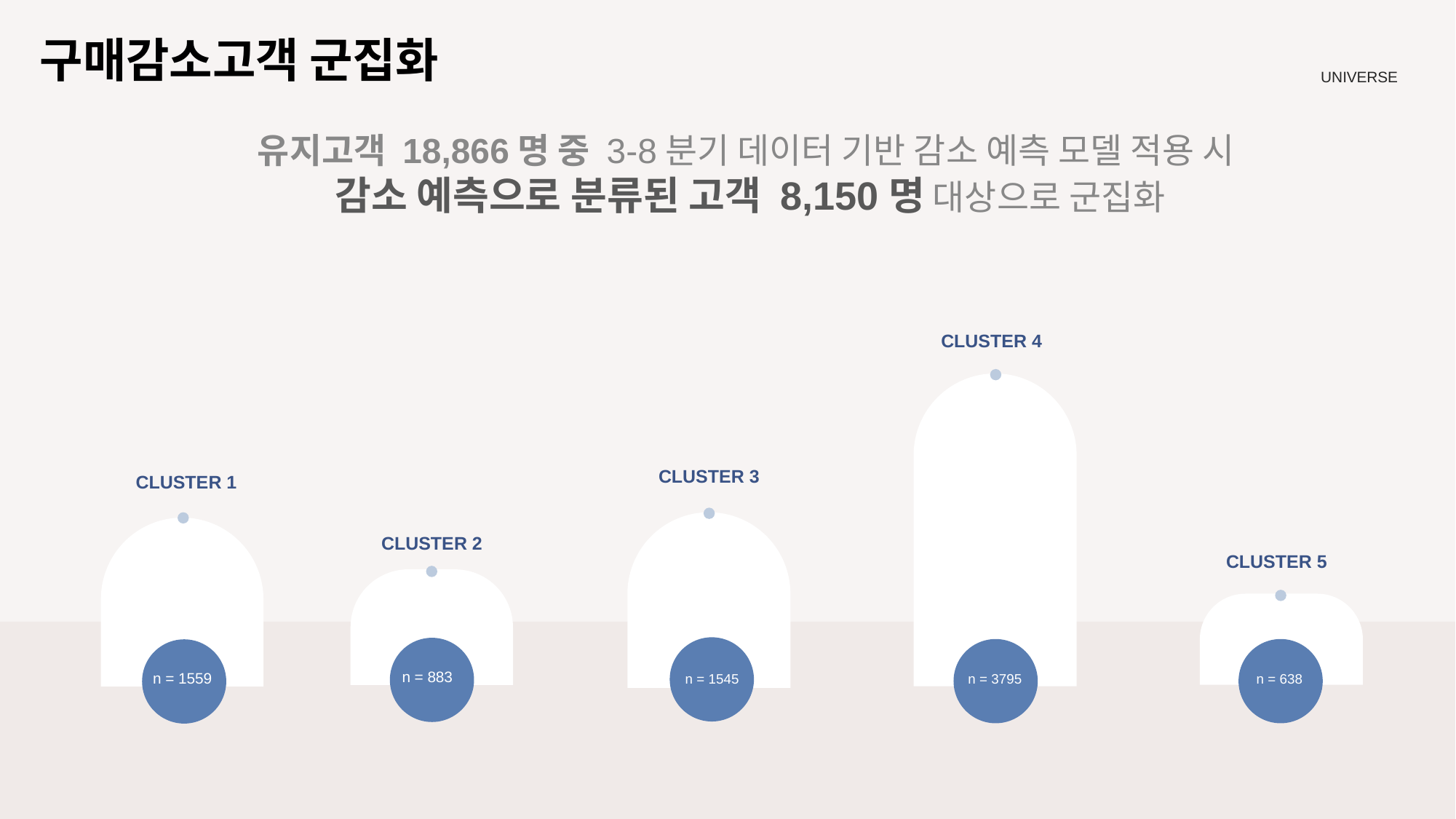

구매감소고객 군집화
UNIVERSE
유지고객 18,866명 중 3-8분기 데이터 기반 감소 예측 모델 적용 시
감소 예측으로 분류된 고객 8,150명 대상으로 군집화

CLUSTER 4

CLUSTER 3
CLUSTER 1

CLUSTER 2
CLUSTER 5

n = 883
n = 1559
n = 1545
n = 3795
n = 638